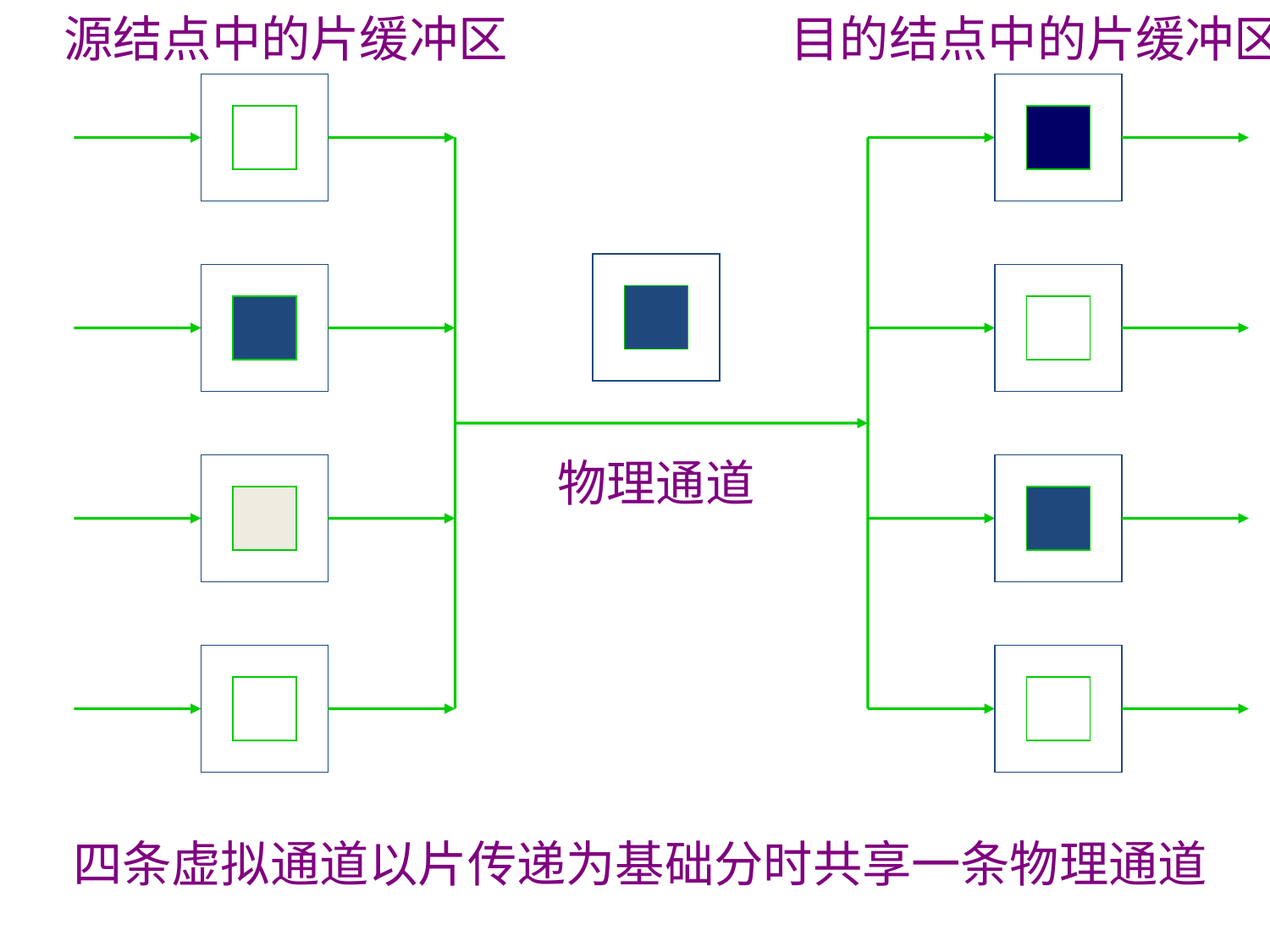

源结点中的片缓冲区
目的结点中的片缓冲区

物理通道

四条虚拟通道以片传递为基础分时共享一条物理通道